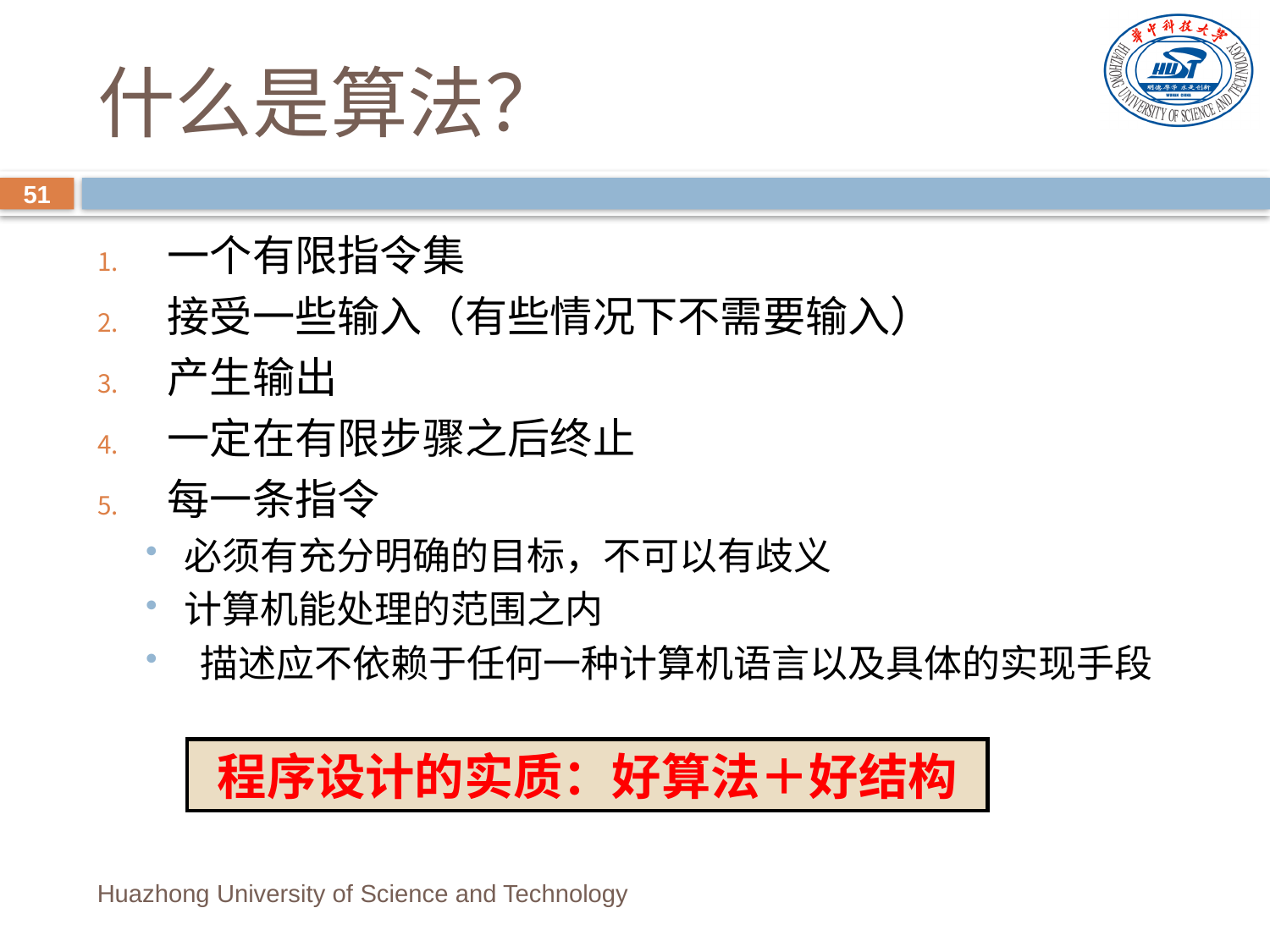

# 什么是算法？
51
一个有限指令集
接受一些输入（有些情况下不需要输入）
产生输出
一定在有限步骤之后终止
每一条指令
必须有充分明确的目标，不可以有歧义
计算机能处理的范围之内
 描述应不依赖于任何一种计算机语言以及具体的实现手段
程序设计的实质：好算法＋好结构
Huazhong University of Science and Technology